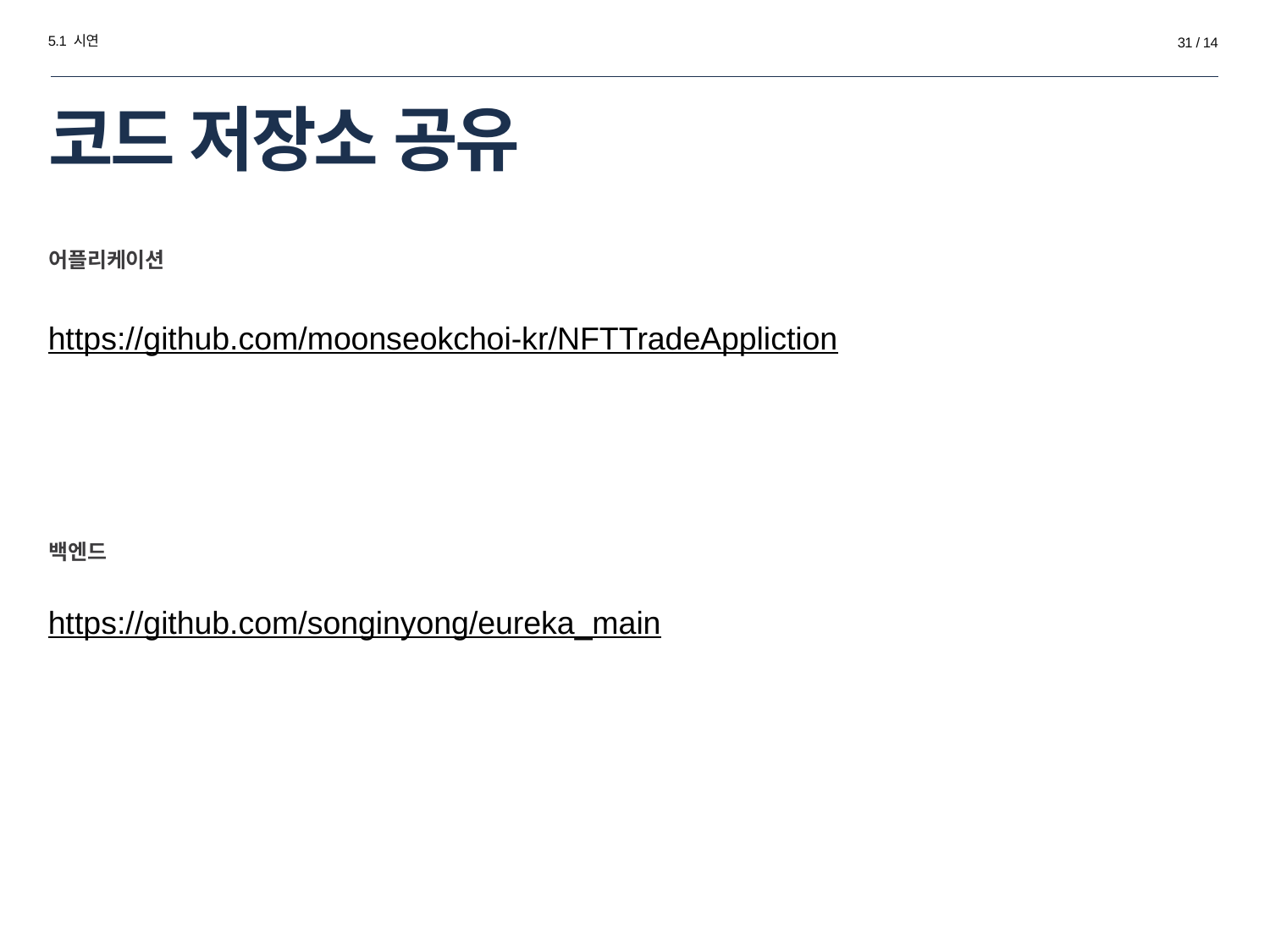

5.1 시연
31 / 14
# 코드 저장소 공유
어플리케이션
https://github.com/moonseokchoi-kr/NFTTradeAppliction
백엔드
https://github.com/songinyong/eureka_main